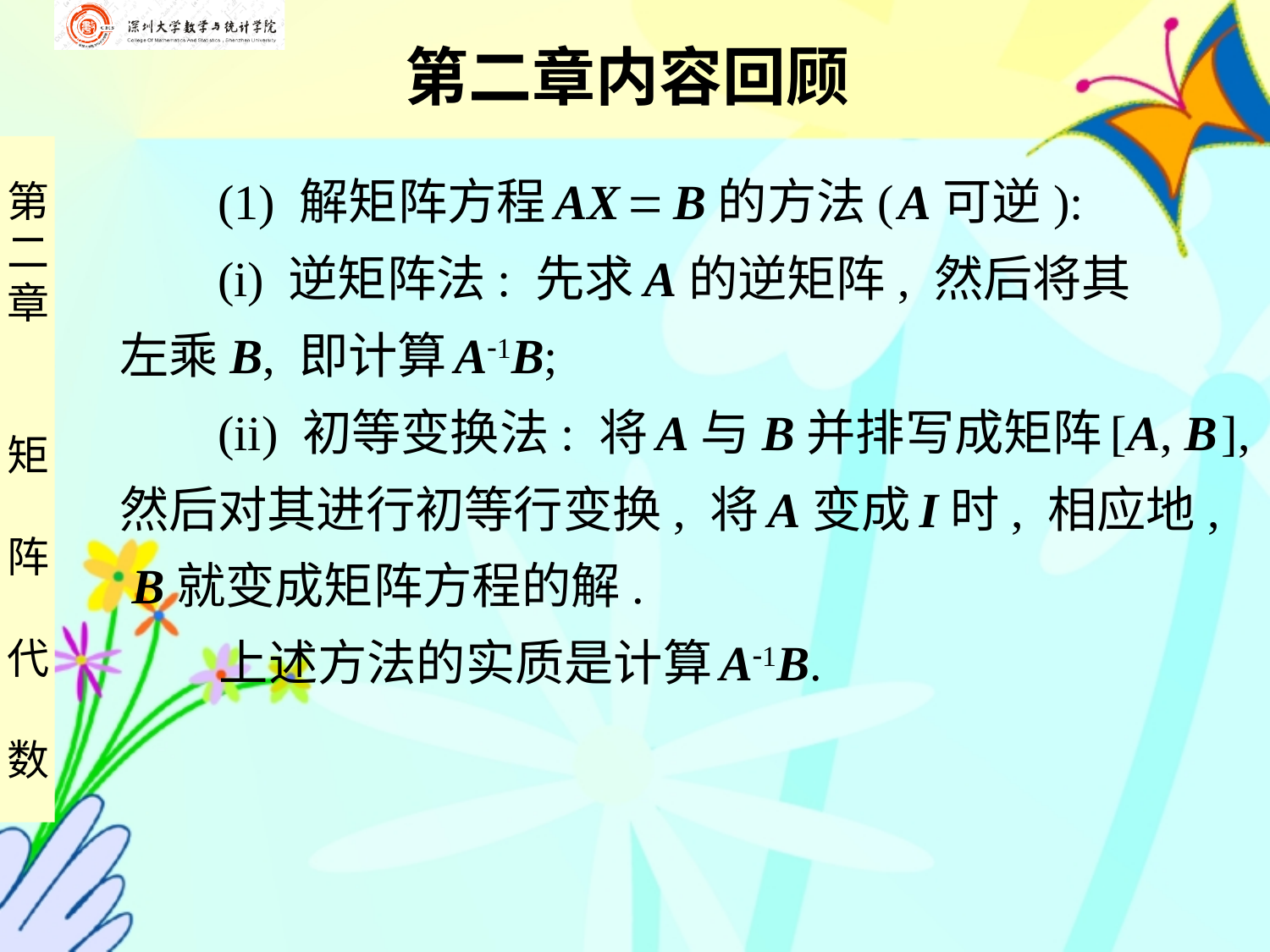

第二章内容回顾
        (1) 解矩阵方程 AX = B的方法( A可逆):
        (i) 逆矩阵法: 先求 A的逆矩阵, 然后将其
左乘B, 即计算 A−1B;
        (ii) 初等变换法: 将 A与B并排写成矩阵 [A, B ],
然后对其进行初等行变换, 将 A变成 I时, 相应地,
 B就变成矩阵方程的解.
        上述方法的实质是计算 A−1B.